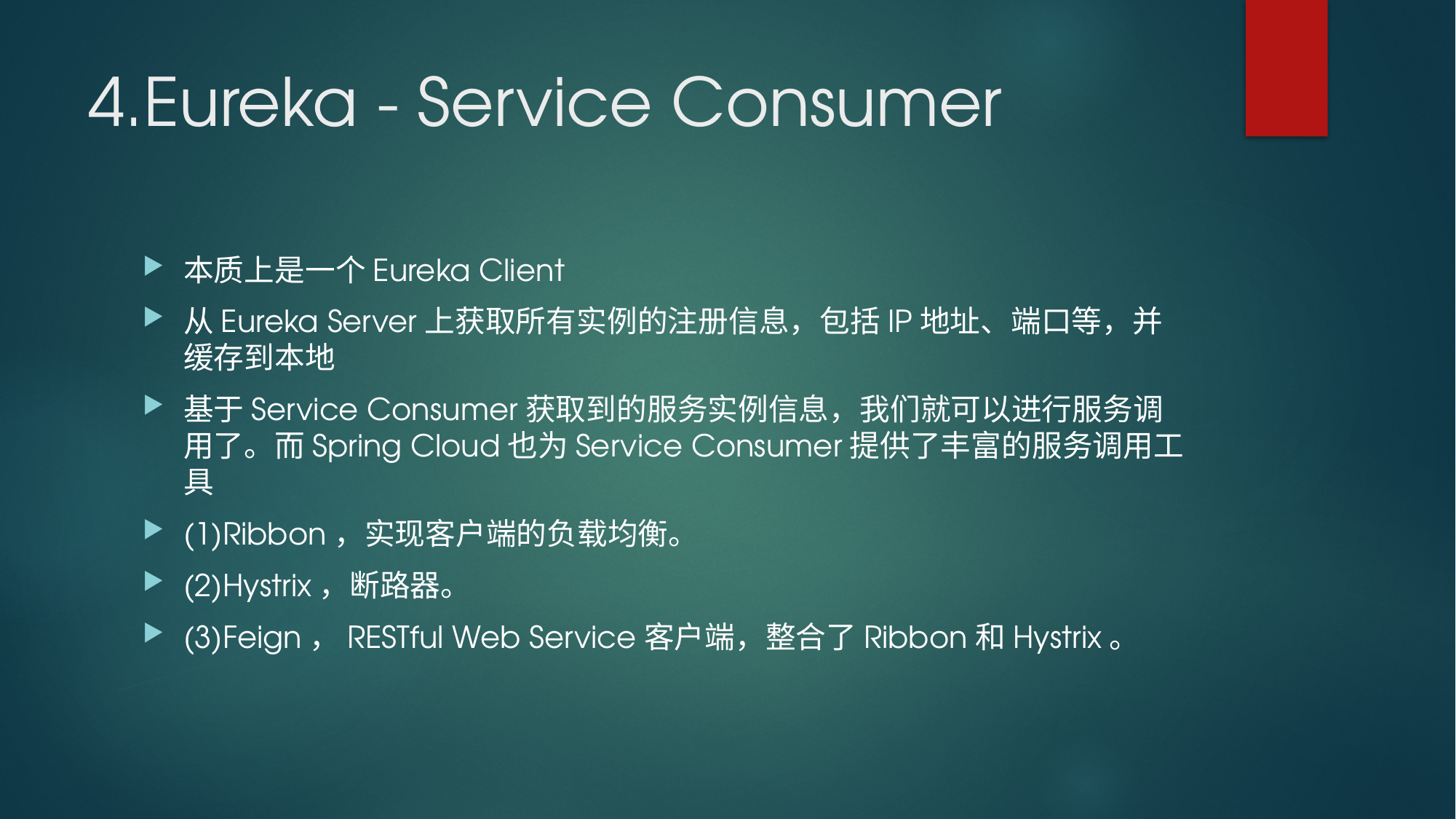

# 4.Eureka - Service Consumer
本质上是一个Eureka Client
从Eureka Server上获取所有实例的注册信息，包括IP地址、端口等，并缓存到本地
基于Service Consumer获取到的服务实例信息，我们就可以进行服务调用了。而Spring Cloud也为Service Consumer提供了丰富的服务调用工具
(1)Ribbon，实现客户端的负载均衡。
(2)Hystrix，断路器。
(3)Feign，RESTful Web Service客户端，整合了Ribbon和Hystrix。